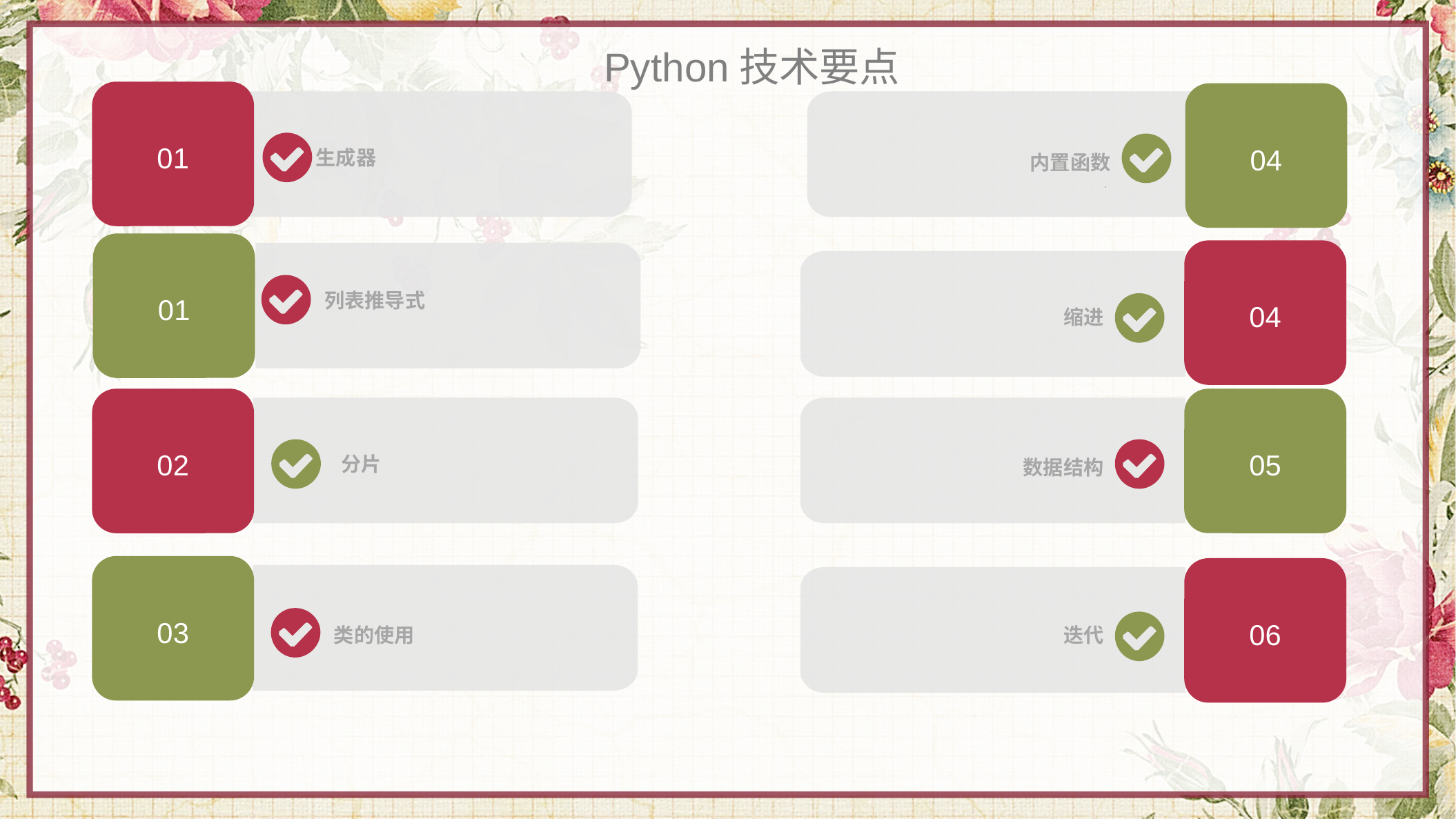

Python技术要点
01
04

生成器
内置函数
.
01
04

列表推导式

缩进
02
05

分片
数据结构
03
06

类的使用
迭代